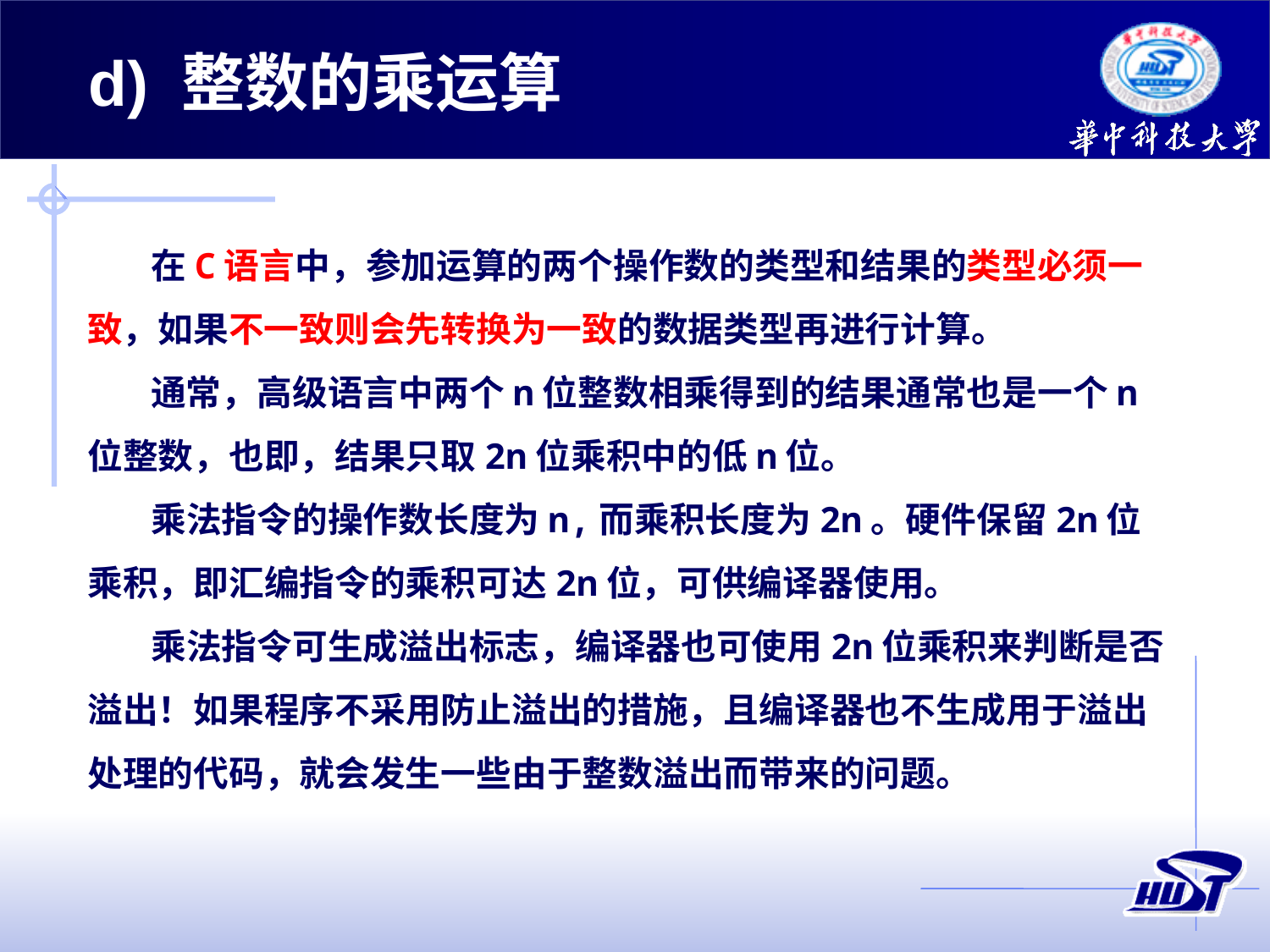

d) 整数的乘运算
在C语言中，参加运算的两个操作数的类型和结果的类型必须一致，如果不一致则会先转换为一致的数据类型再进行计算。
通常，高级语言中两个n位整数相乘得到的结果通常也是一个n位整数，也即，结果只取2n位乘积中的低n位。
乘法指令的操作数长度为n,而乘积长度为2n。硬件保留2n位乘积，即汇编指令的乘积可达2n位，可供编译器使用。
乘法指令可生成溢出标志，编译器也可使用2n位乘积来判断是否溢出！如果程序不采用防止溢出的措施，且编译器也不生成用于溢出处理的代码，就会发生一些由于整数溢出而带来的问题。